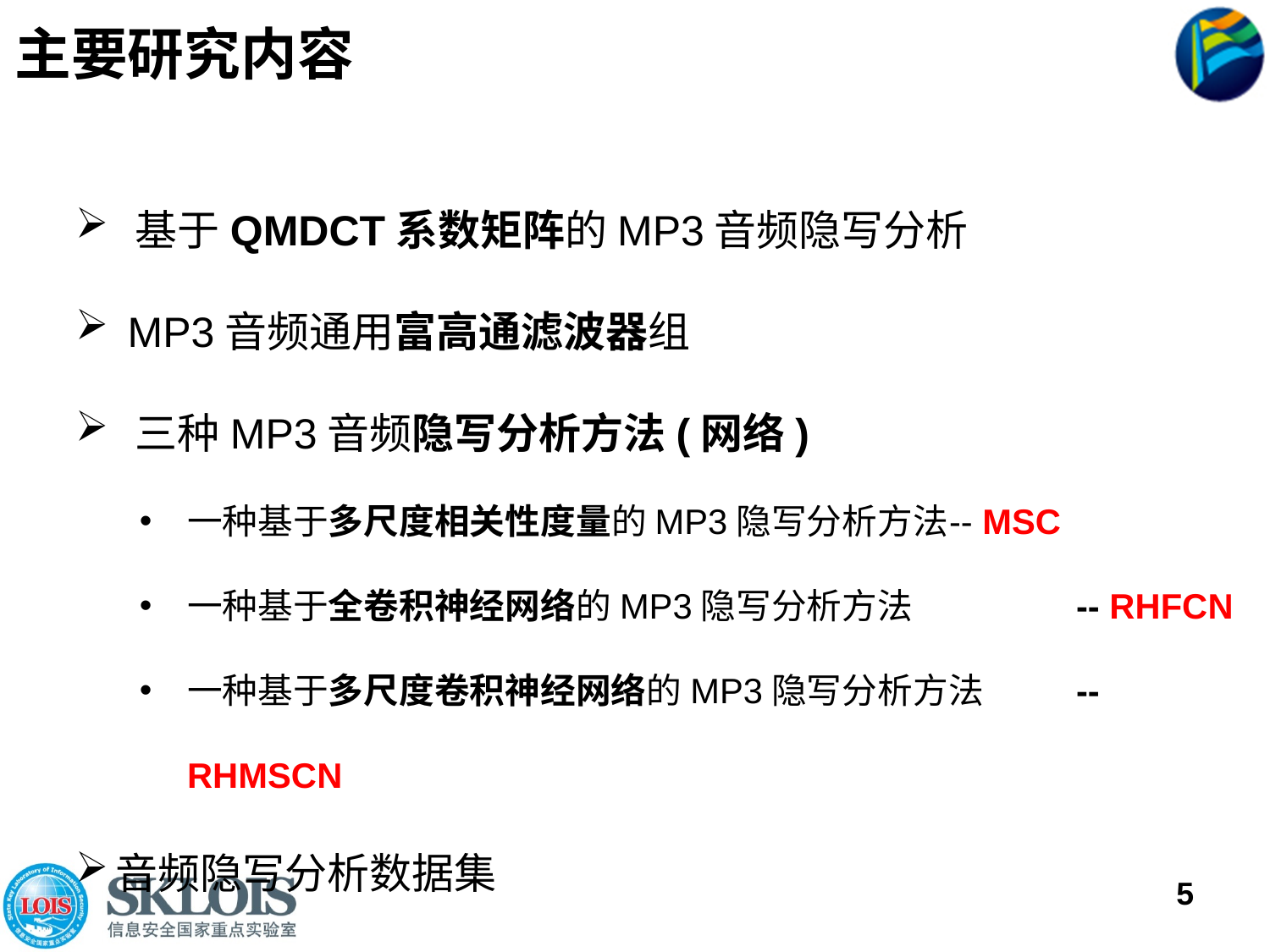

# 主要研究内容
 基于QMDCT系数矩阵的MP3音频隐写分析
 MP3音频通用富高通滤波器组
 三种MP3音频隐写分析方法(网络)
一种基于多尺度相关性度量的MP3隐写分析方法	-- MSC
一种基于全卷积神经网络的MP3隐写分析方法		-- RHFCN
一种基于多尺度卷积神经网络的MP3隐写分析方法	-- RHMSCN
音频隐写分析数据集
5